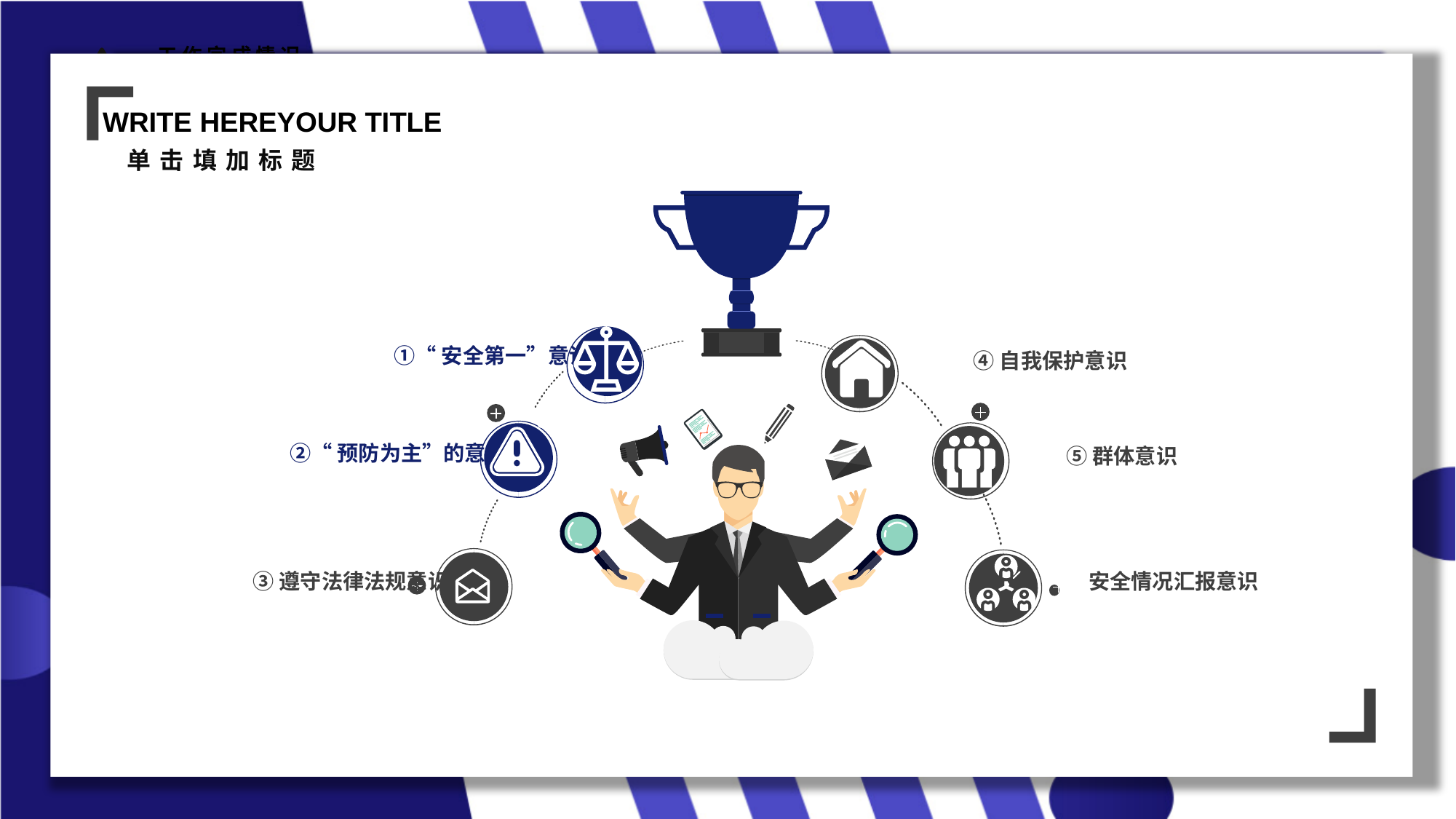

④自我保护意识

②“预防为主”的意识

安全情况汇报意识
③遵守法律法规意识

①“安全第一”意识

⑤群体意识